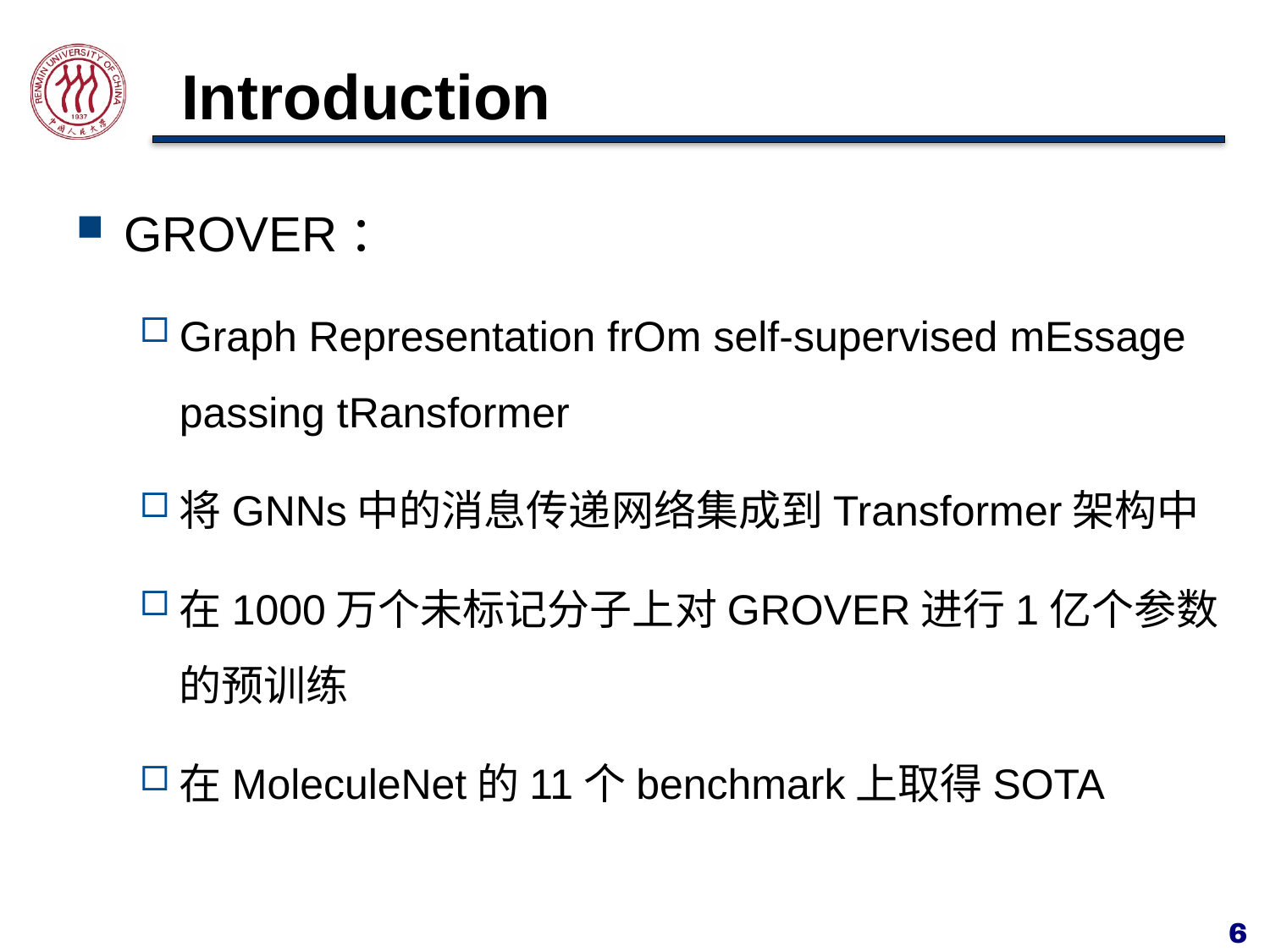

# Introduction
GROVER：
Graph Representation frOm self-supervised mEssage passing tRansformer
将GNNs中的消息传递网络集成到Transformer架构中
在1000万个未标记分子上对GROVER进行1亿个参数的预训练
在MoleculeNet的11个benchmark上取得SOTA